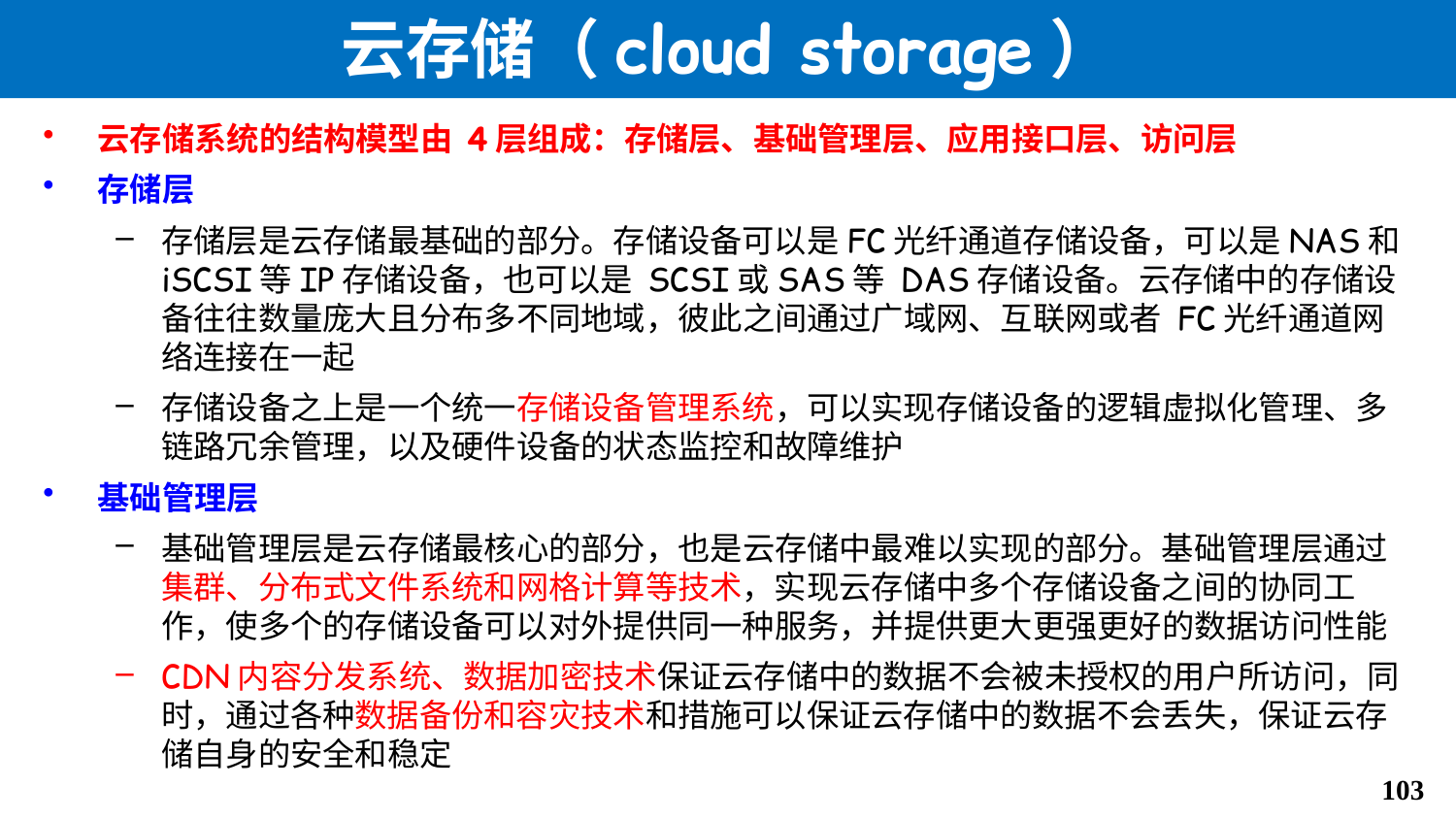

# 云存储（cloud storage）
云存储系统的结构模型由 4层组成：存储层、基础管理层、应用接口层、访问层
存储层
存储层是云存储最基础的部分。存储设备可以是FC光纤通道存储设备，可以是NAS和 iSCSI等IP存储设备，也可以是 SCSI或SAS等 DAS存储设备。云存储中的存储设备往往数量庞大且分布多不同地域，彼此之间通过广域网、互联网或者 FC光纤通道网络连接在一起
存储设备之上是一个统一存储设备管理系统，可以实现存储设备的逻辑虚拟化管理、多链路冗余管理，以及硬件设备的状态监控和故障维护
基础管理层
基础管理层是云存储最核心的部分，也是云存储中最难以实现的部分。基础管理层通过集群、分布式文件系统和网格计算等技术，实现云存储中多个存储设备之间的协同工作，使多个的存储设备可以对外提供同一种服务，并提供更大更强更好的数据访问性能
CDN内容分发系统、数据加密技术保证云存储中的数据不会被未授权的用户所访问，同时，通过各种数据备份和容灾技术和措施可以保证云存储中的数据不会丢失，保证云存储自身的安全和稳定